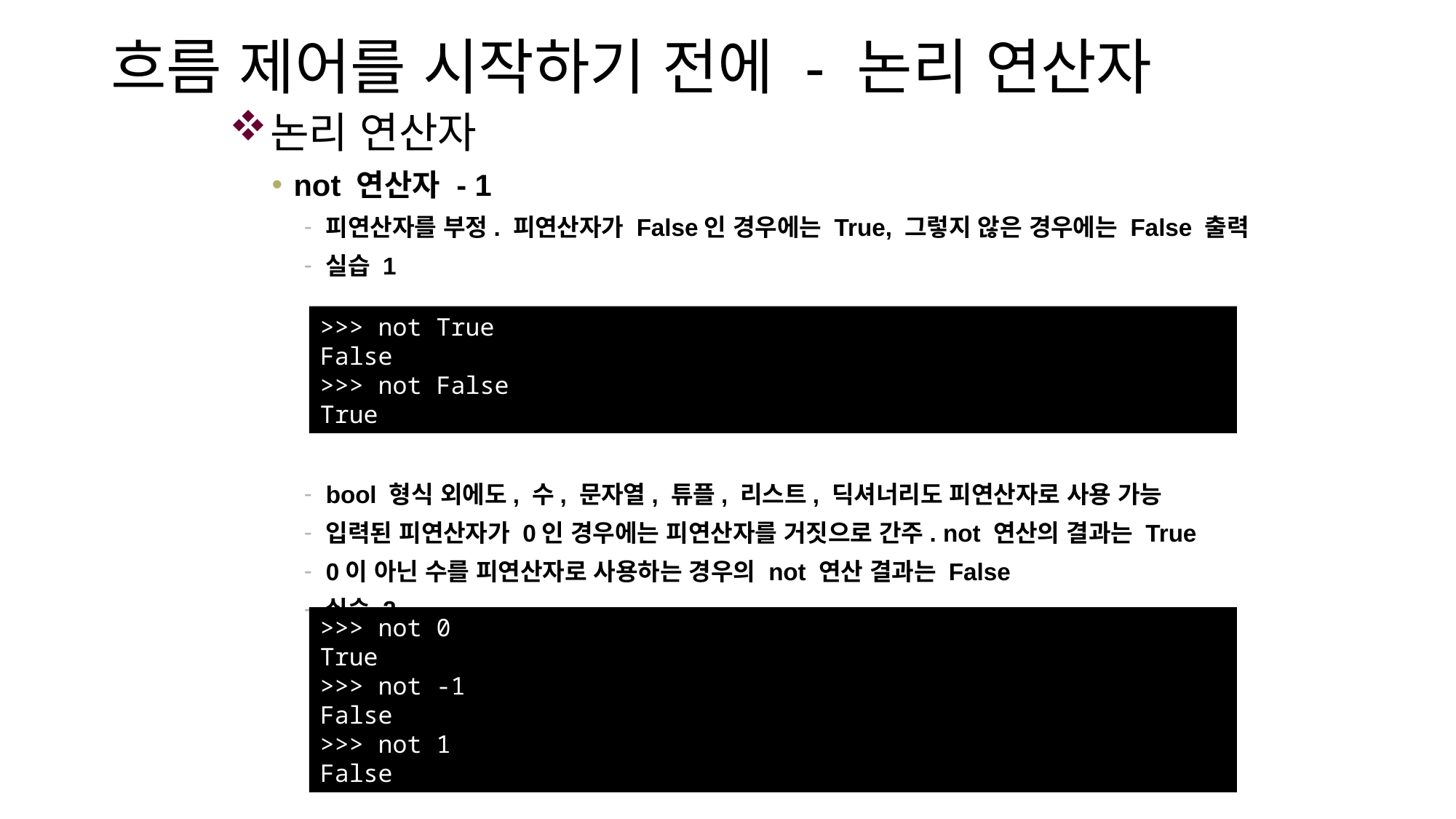

# 흐름 제어를 시작하기 전에 - 논리 연산자
논리 연산자
not 연산자 - 1
피연산자를 부정. 피연산자가 False인 경우에는 True, 그렇지 않은 경우에는 False 출력
실습 1

bool 형식 외에도, 수, 문자열, 튜플, 리스트, 딕셔너리도 피연산자로 사용 가능
입력된 피연산자가 0인 경우에는 피연산자를 거짓으로 간주. not 연산의 결과는 True
0이 아닌 수를 피연산자로 사용하는 경우의 not 연산 결과는 False
실습 2

>>> not True
False
>>> not False
True
>>> not 0
True
>>> not -1
False
>>> not 1
False